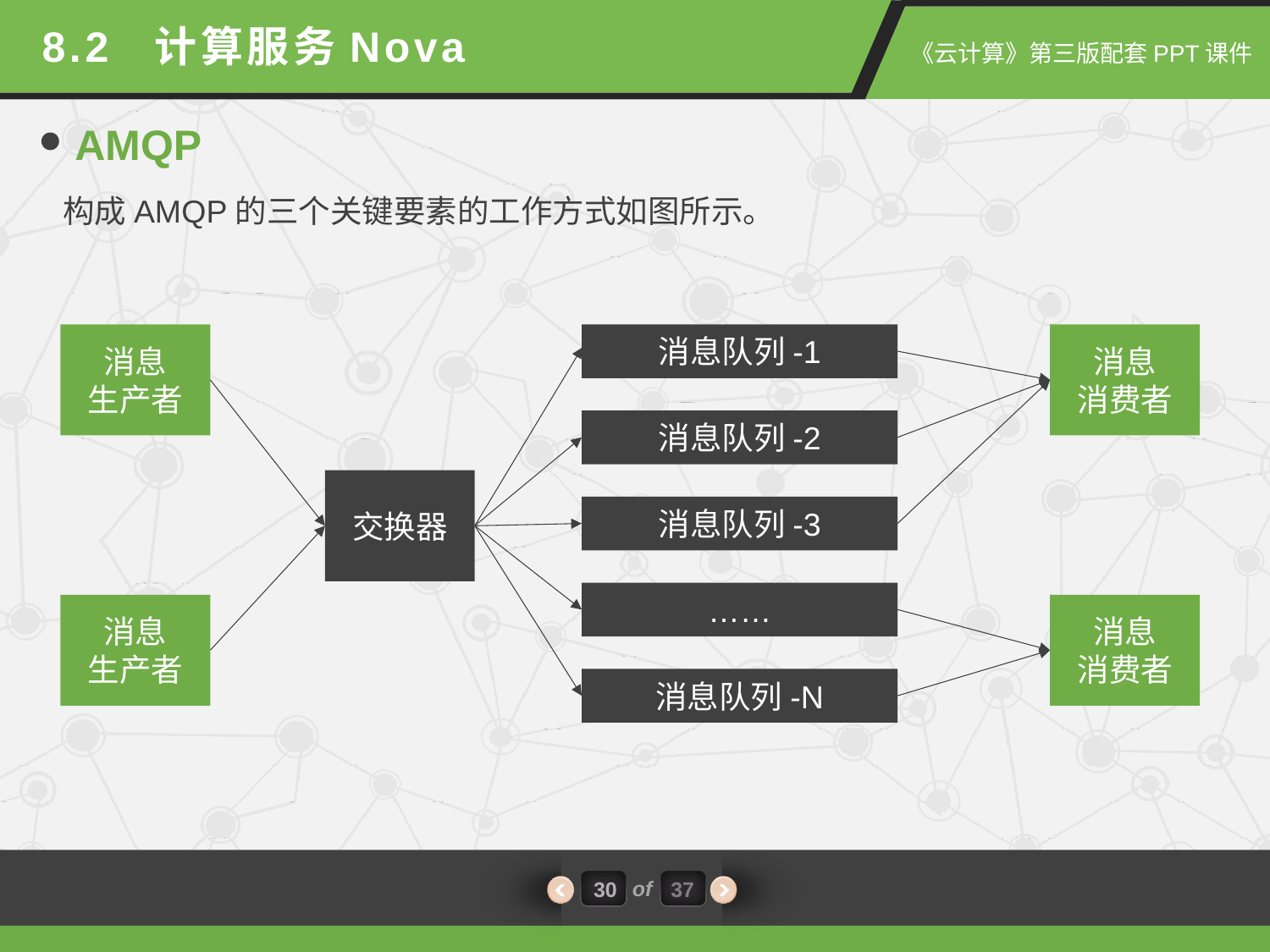

8.2  计算服务Nova
AMQP

构成AMQP的三个关键要素的工作方式如图所示。
消息
生产者
消息队列-1
消息
消费者
消息队列-2
交换器
消息队列-3
……
消息
生产者
消息
消费者
消息队列-N
30